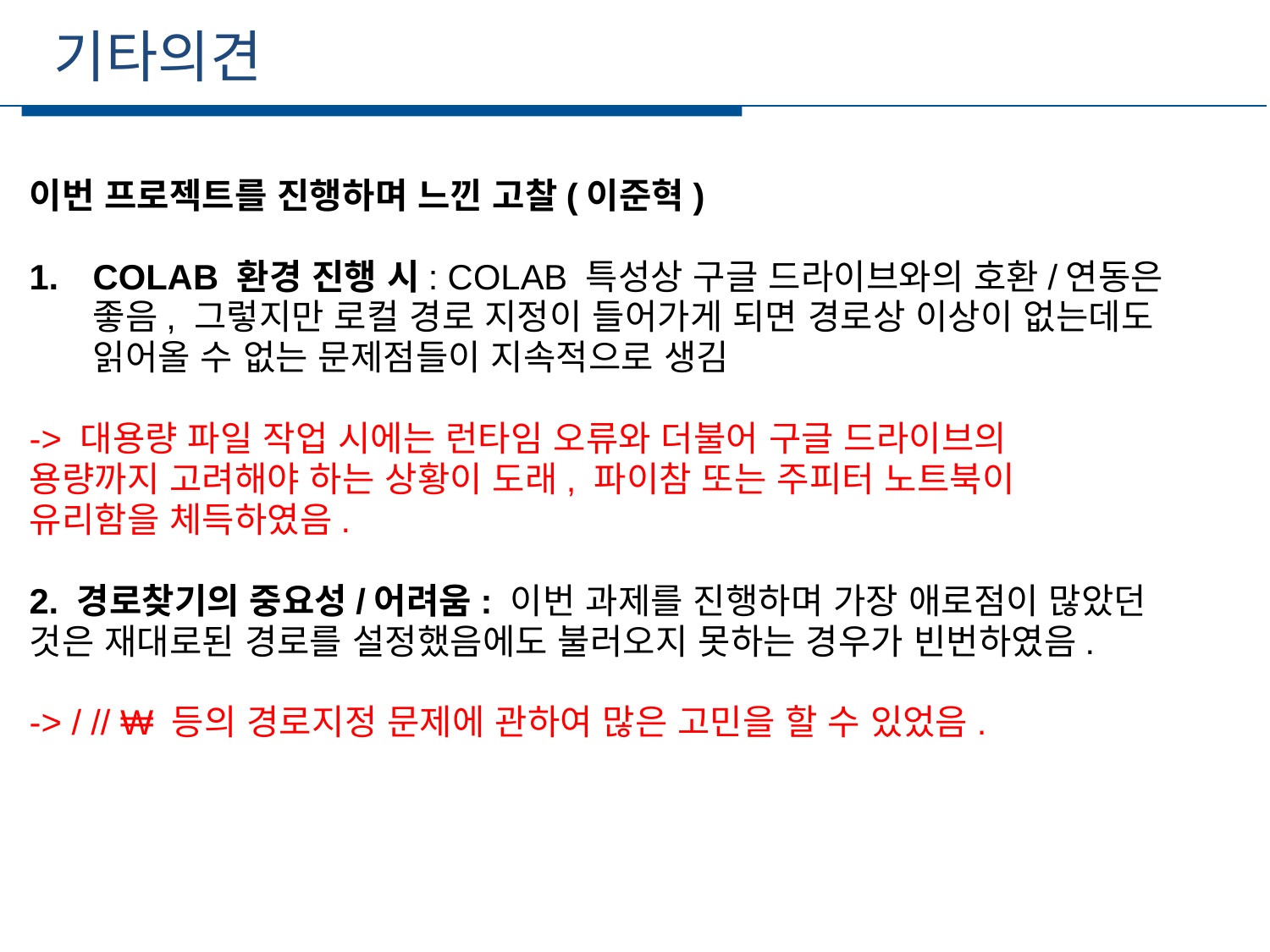

기타의견
세부일정

이번 프로젝트를 진행하며 느낀 고찰(이준혁)

COLAB 환경 진행 시: COLAB 특성상 구글 드라이브와의 호환/연동은 좋음, 그렇지만 로컬 경로 지정이 들어가게 되면 경로상 이상이 없는데도 읽어올 수 없는 문제점들이 지속적으로 생김

-> 대용량 파일 작업 시에는 런타임 오류와 더불어 구글 드라이브의
용량까지 고려해야 하는 상황이 도래, 파이참 또는 주피터 노트북이
유리함을 체득하였음.

2. 경로찾기의 중요성/어려움: 이번 과제를 진행하며 가장 애로점이 많았던 것은 재대로된 경로를 설정했음에도 불러오지 못하는 경우가 빈번하였음.

-> / // ₩ 등의 경로지정 문제에 관하여 많은 고민을 할 수 있었음.